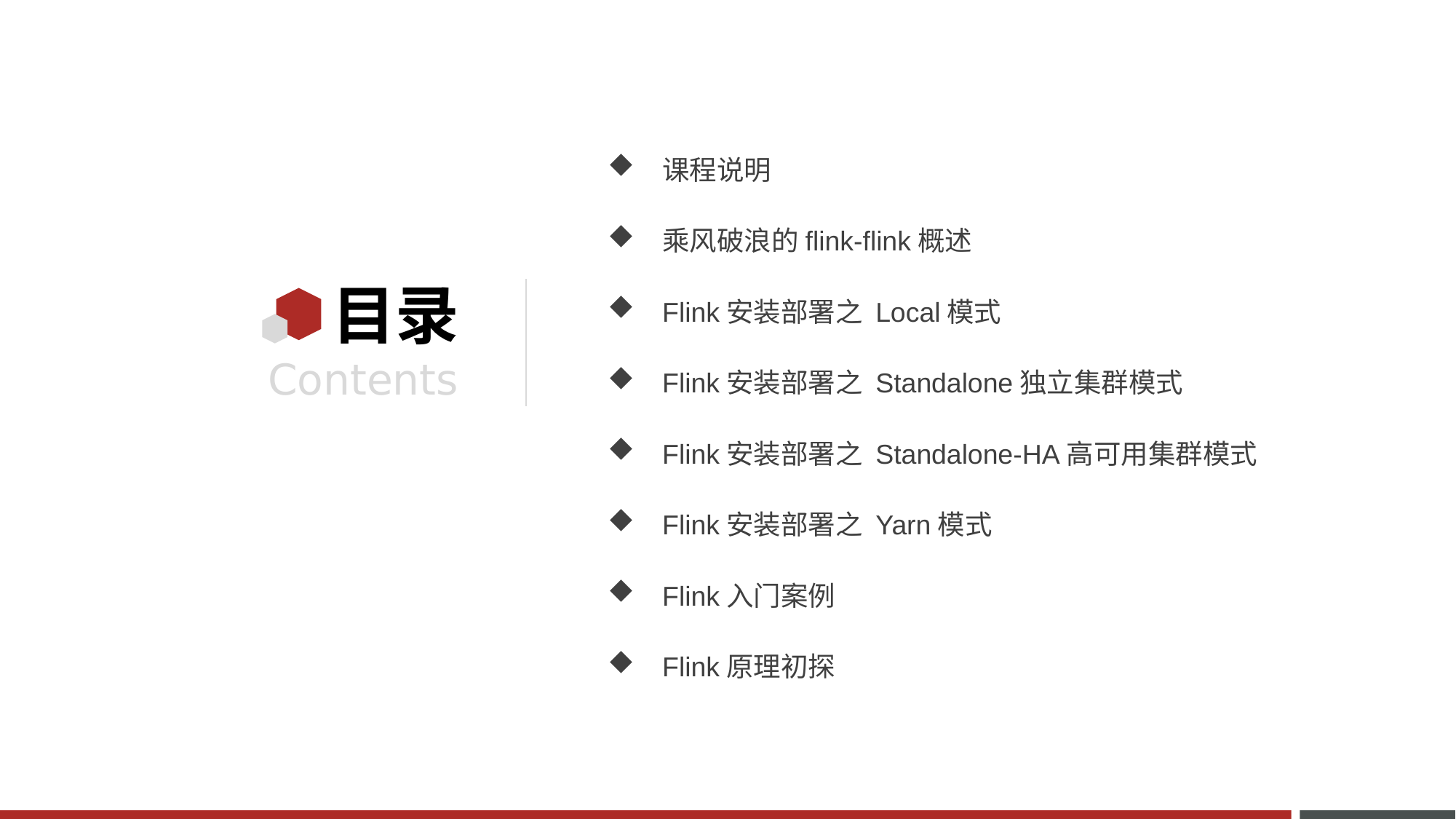

课程说明
乘风破浪的flink-flink概述
Flink安装部署之 Local模式
Flink安装部署之 Standalone独立集群模式
Flink安装部署之 Standalone-HA高可用集群模式
Flink安装部署之 Yarn模式
Flink入门案例
Flink原理初探